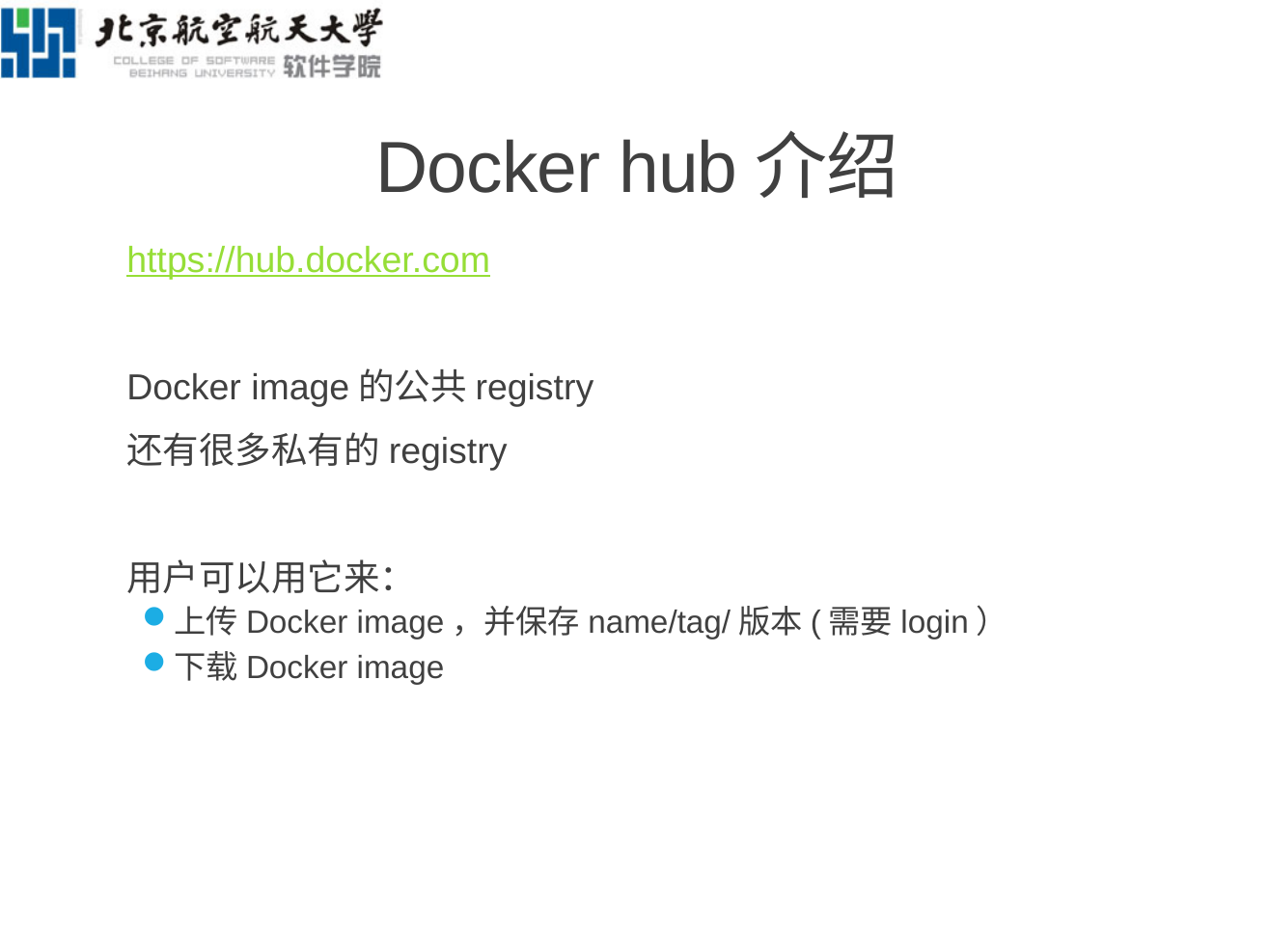

# Docker hub介绍
https://hub.docker.com

Docker image的公共registry
还有很多私有的registry

用户可以用它来：
上传Docker image，并保存name/tag/版本(需要login）
下载Docker image